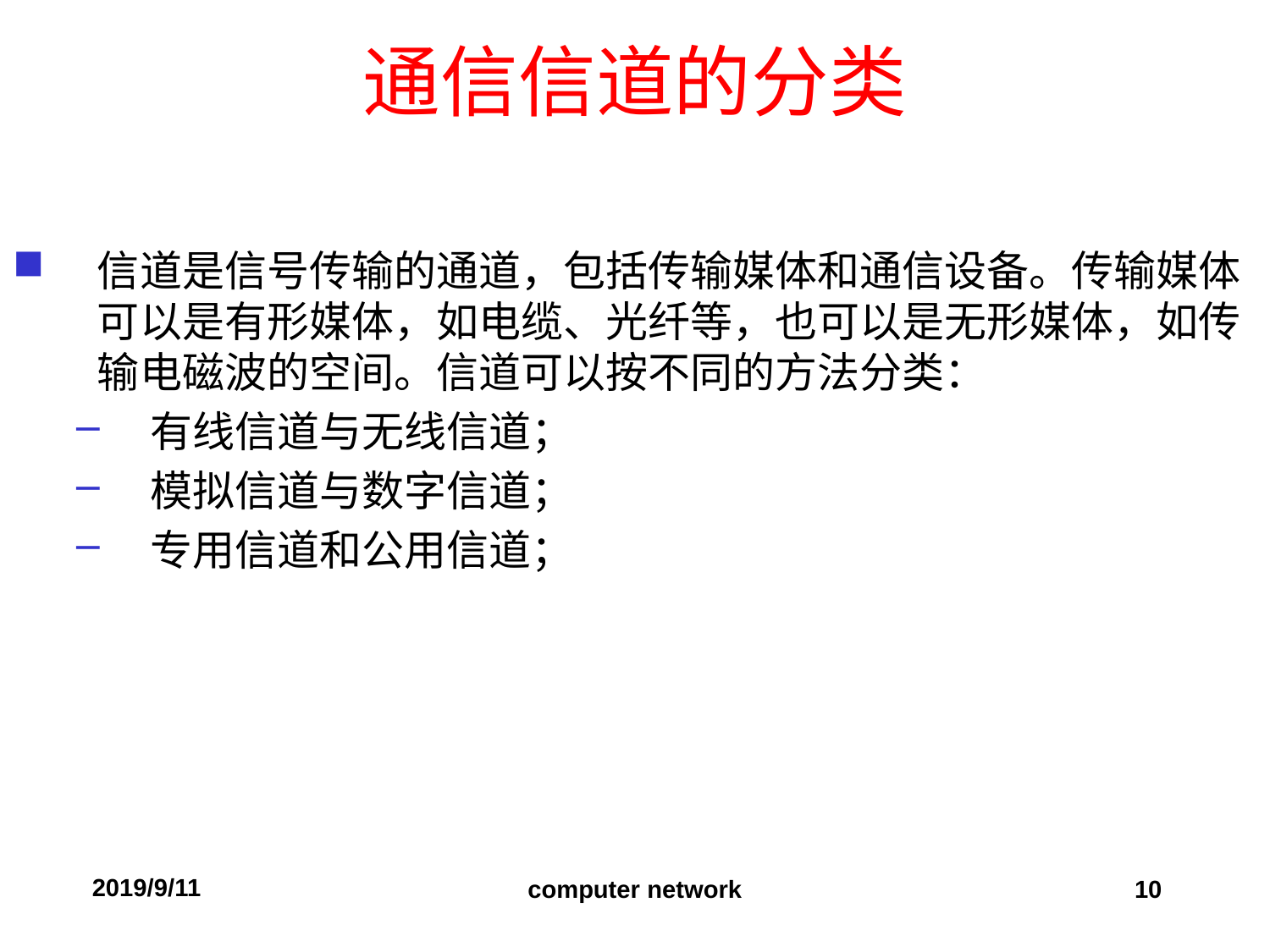

# 通信信道的分类
信道是信号传输的通道，包括传输媒体和通信设备。传输媒体可以是有形媒体，如电缆、光纤等，也可以是无形媒体，如传输电磁波的空间。信道可以按不同的方法分类：
有线信道与无线信道；
模拟信道与数字信道；
专用信道和公用信道；

2019/9/11
computer network
10